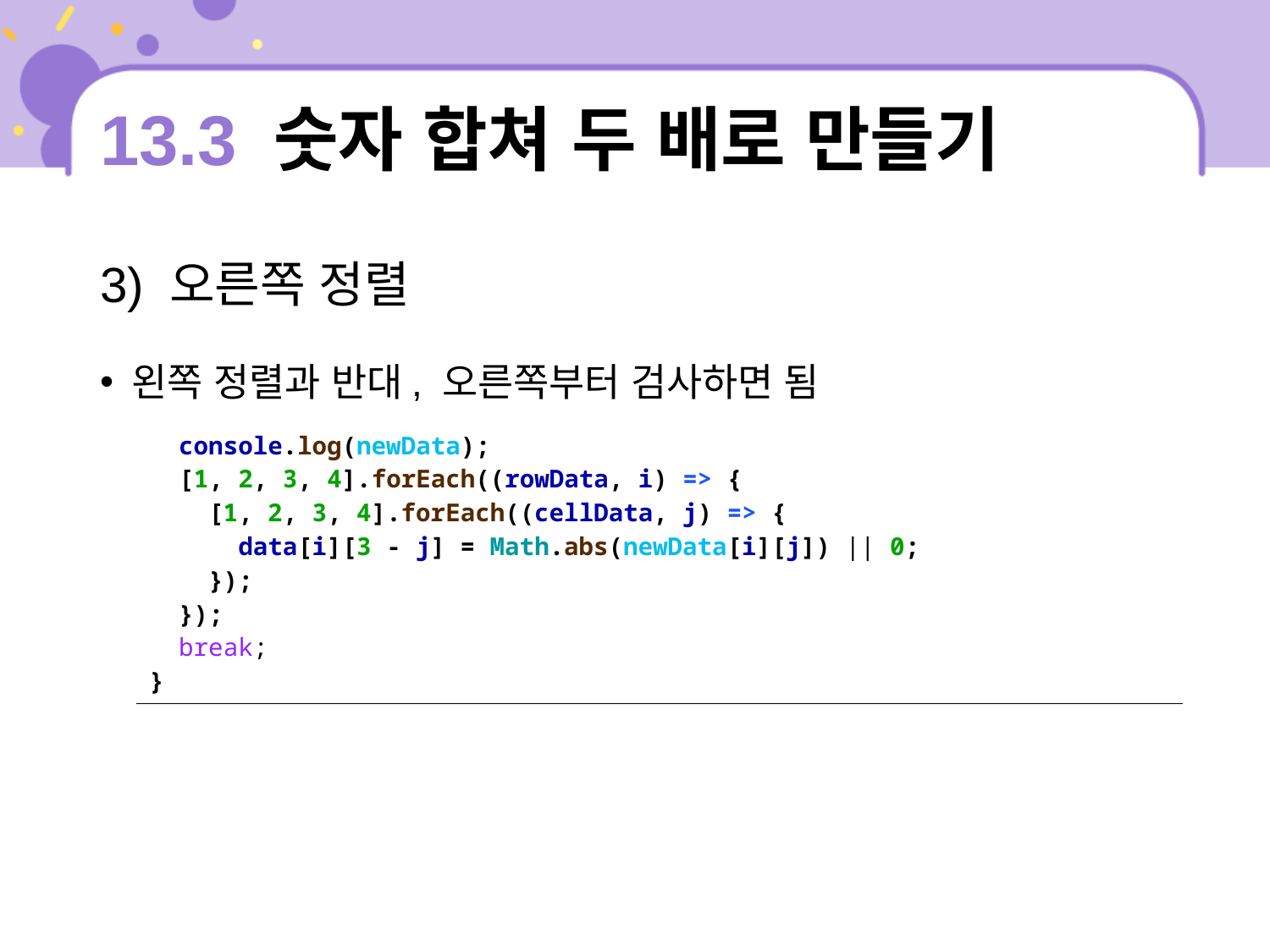

# 13.3 숫자 합쳐 두 배로 만들기
3) 오른쪽 정렬
왼쪽 정렬과 반대, 오른쪽부터 검사하면 됨
| console.log(newData); [1, 2, 3, 4].forEach((rowData, i) => { [1, 2, 3, 4].forEach((cellData, j) => { data[i][3 - j] = Math.abs(newData[i][j]) || 0; }); }); break; } |
| --- |